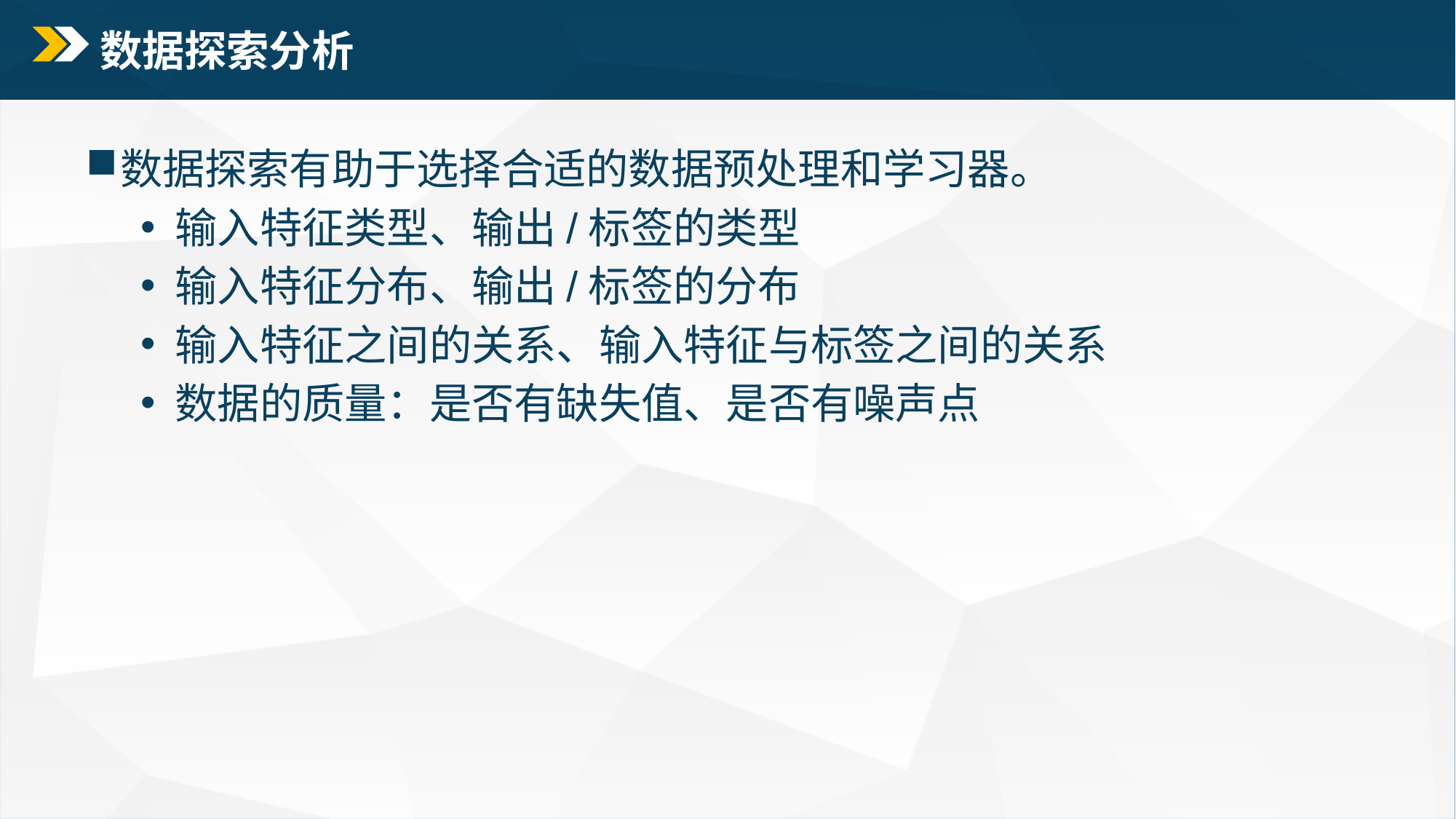

# 数据探索分析
数据探索有助于选择合适的数据预处理和学习器。
 输入特征类型、输出/标签的类型
 输入特征分布、输出/标签的分布
 输入特征之间的关系、输入特征与标签之间的关系
 数据的质量：是否有缺失值、是否有噪声点